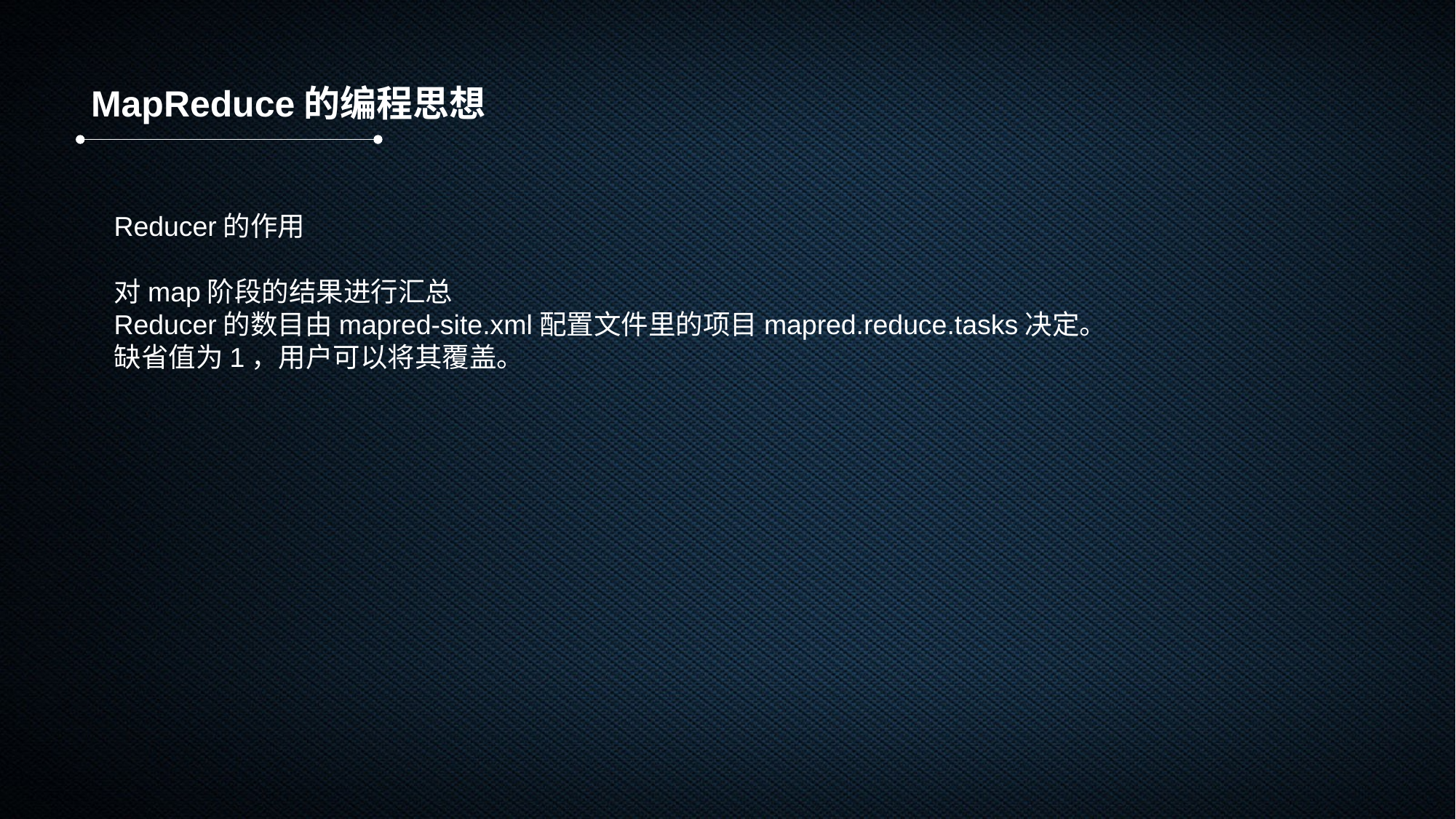

MapReduce的编程思想
Reducer的作用

对map阶段的结果进行汇总
Reducer的数目由mapred-site.xml配置文件里的项目mapred.reduce.tasks决定。
缺省值为1，用户可以将其覆盖。